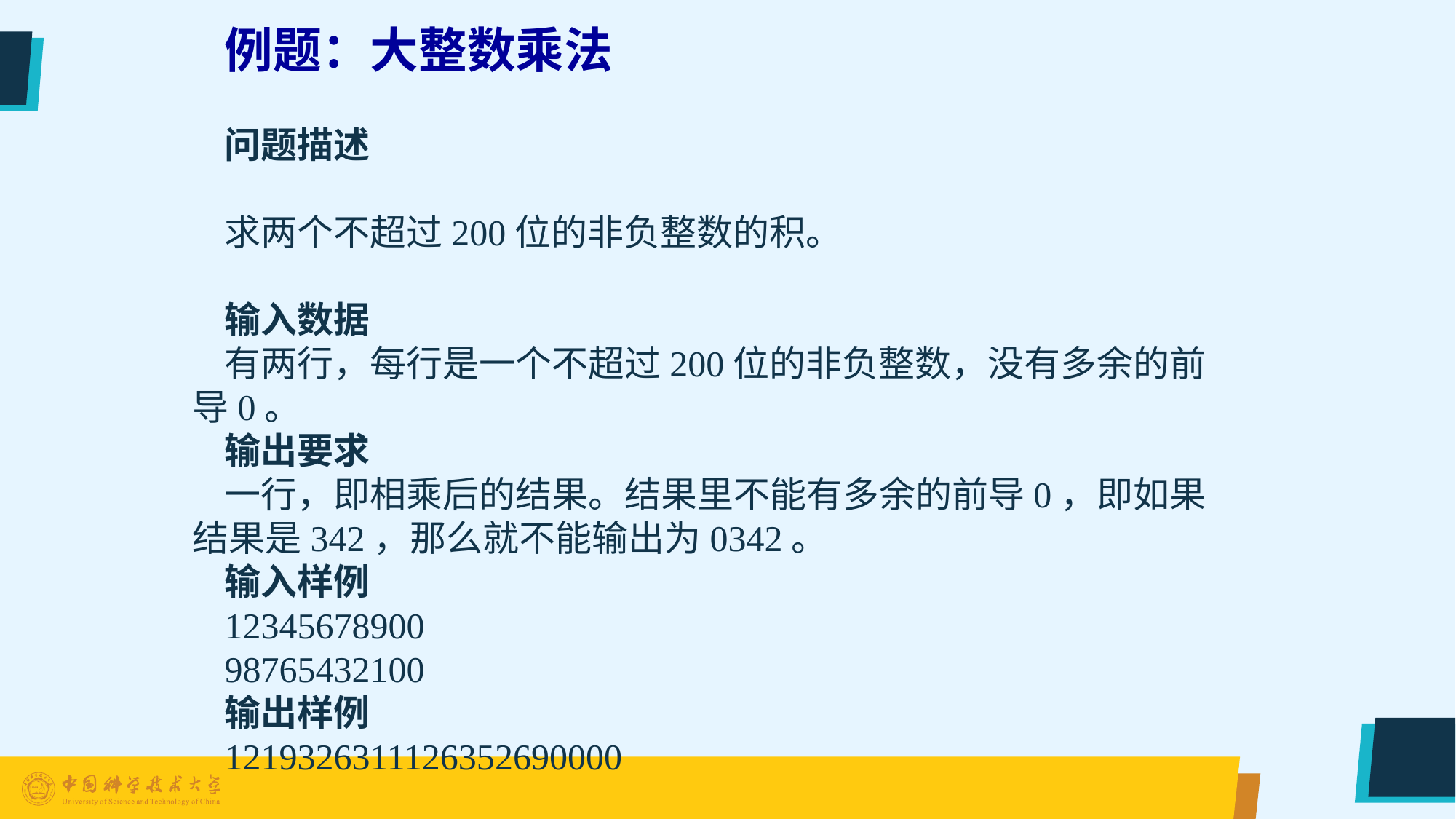

例题：大整数乘法

问题描述

求两个不超过200位的非负整数的积。

输入数据
有两行，每行是一个不超过200位的非负整数，没有多余的前导0。
输出要求
一行，即相乘后的结果。结果里不能有多余的前导0，即如果结果是342，那么就不能输出为0342。
输入样例
12345678900
98765432100
输出样例
1219326311126352690000